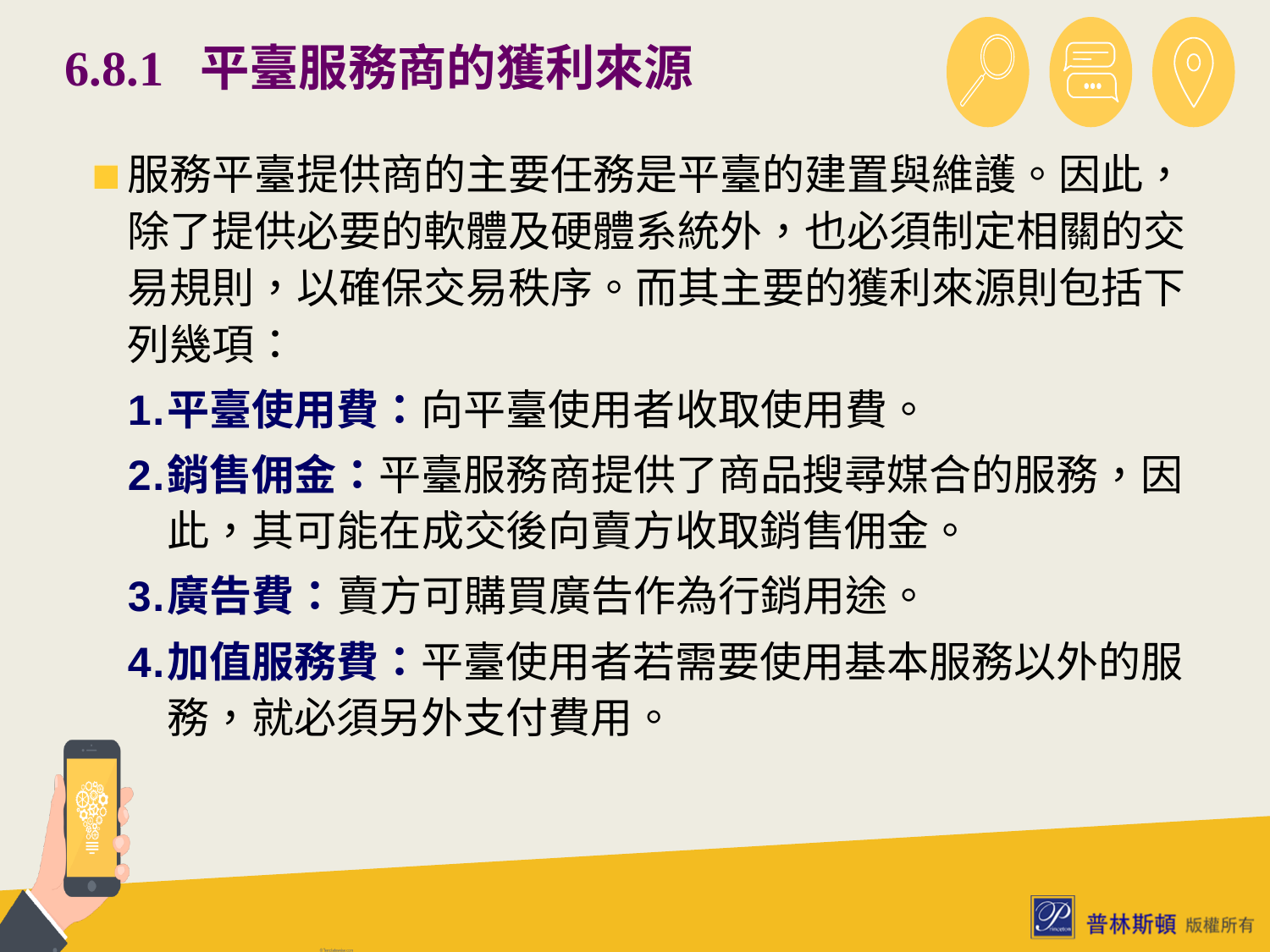

# 6.8.1  平臺服務商的獲利來源
服務平臺提供商的主要任務是平臺的建置與維護。因此，除了提供必要的軟體及硬體系統外，也必須制定相關的交易規則，以確保交易秩序。而其主要的獲利來源則包括下列幾項：
平臺使用費：向平臺使用者收取使用費。
銷售佣金：平臺服務商提供了商品搜尋媒合的服務，因此，其可能在成交後向賣方收取銷售佣金。
廣告費：賣方可購買廣告作為行銷用途。
加值服務費：平臺使用者若需要使用基本服務以外的服務，就必須另外支付費用。